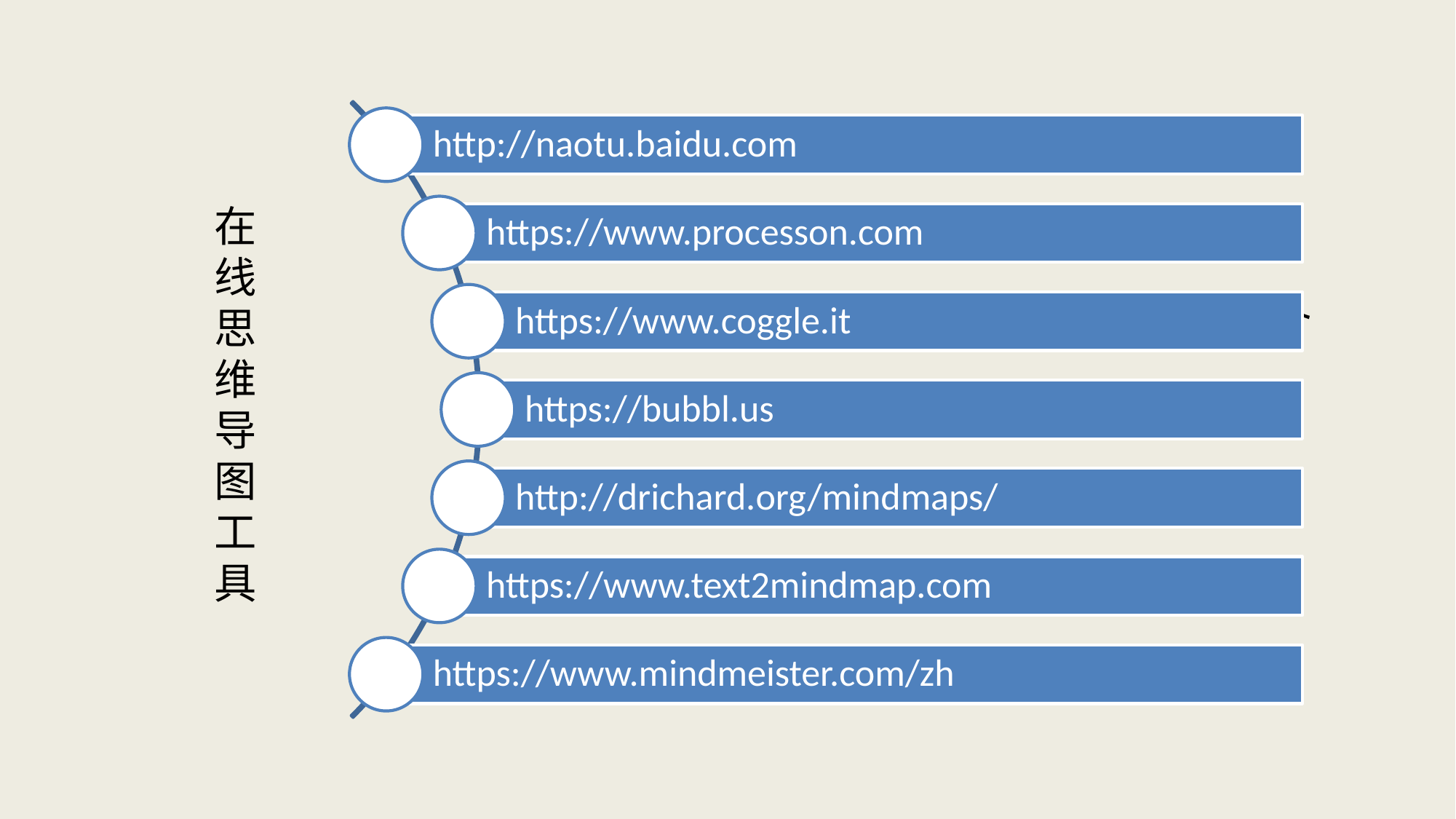

http://naotu.baidu.com
https://www.processon.com
https://www.coggle.it
https://bubbl.us
http://drichard.org/mindmaps/
https://www.text2mindmap.com
https://www.mindmeister.com/zh
在线思维导图工具
在线思维导图工具